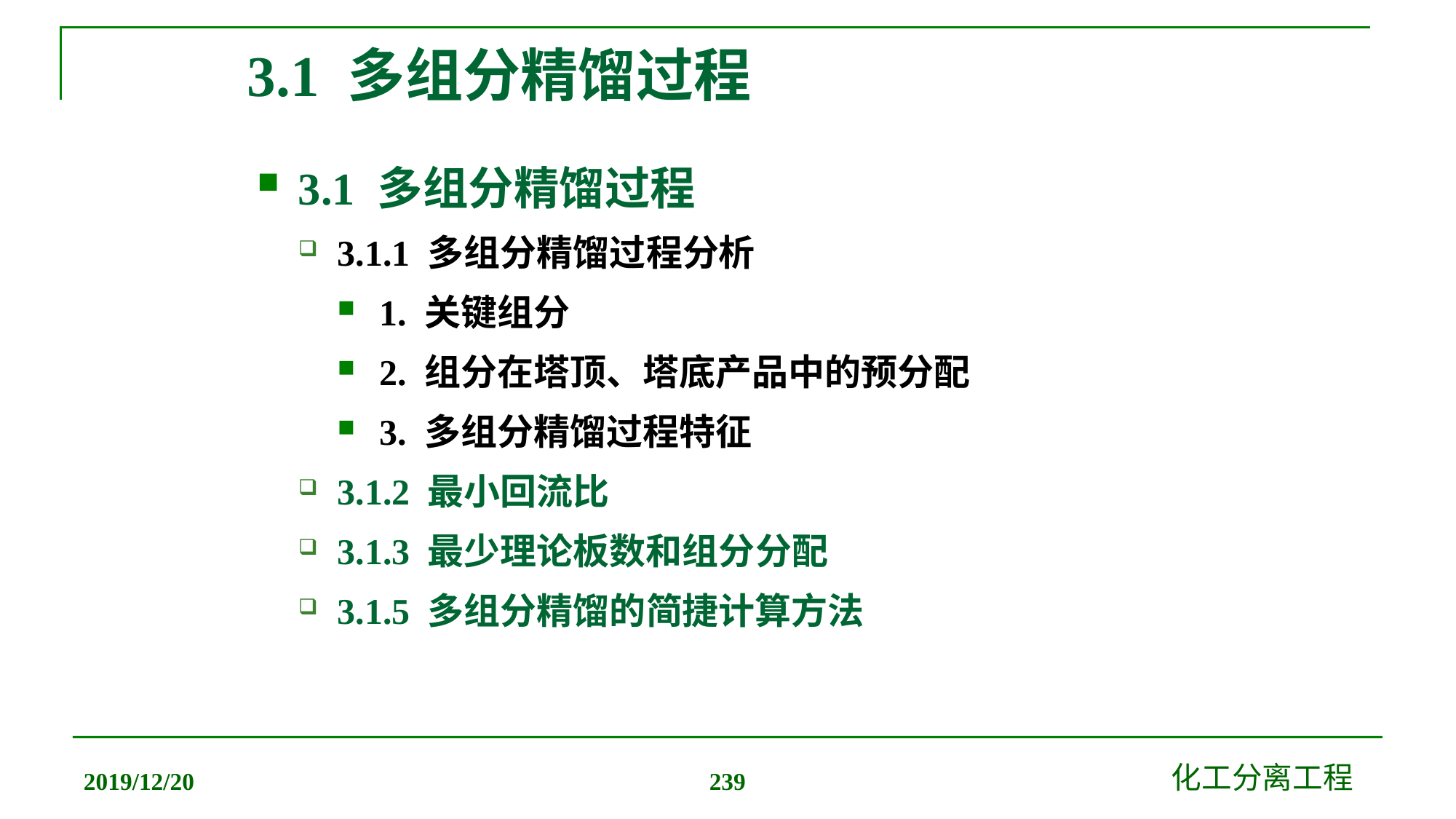

# 3.1 多组分精馏过程
3.1 多组分精馏过程
3.1.1 多组分精馏过程分析
1. 关键组分
2. 组分在塔顶、塔底产品中的预分配
3. 多组分精馏过程特征
3.1.2 最小回流比
3.1.3 最少理论板数和组分分配
3.1.5 多组分精馏的简捷计算方法

2019/12/20
化工分离工程
239